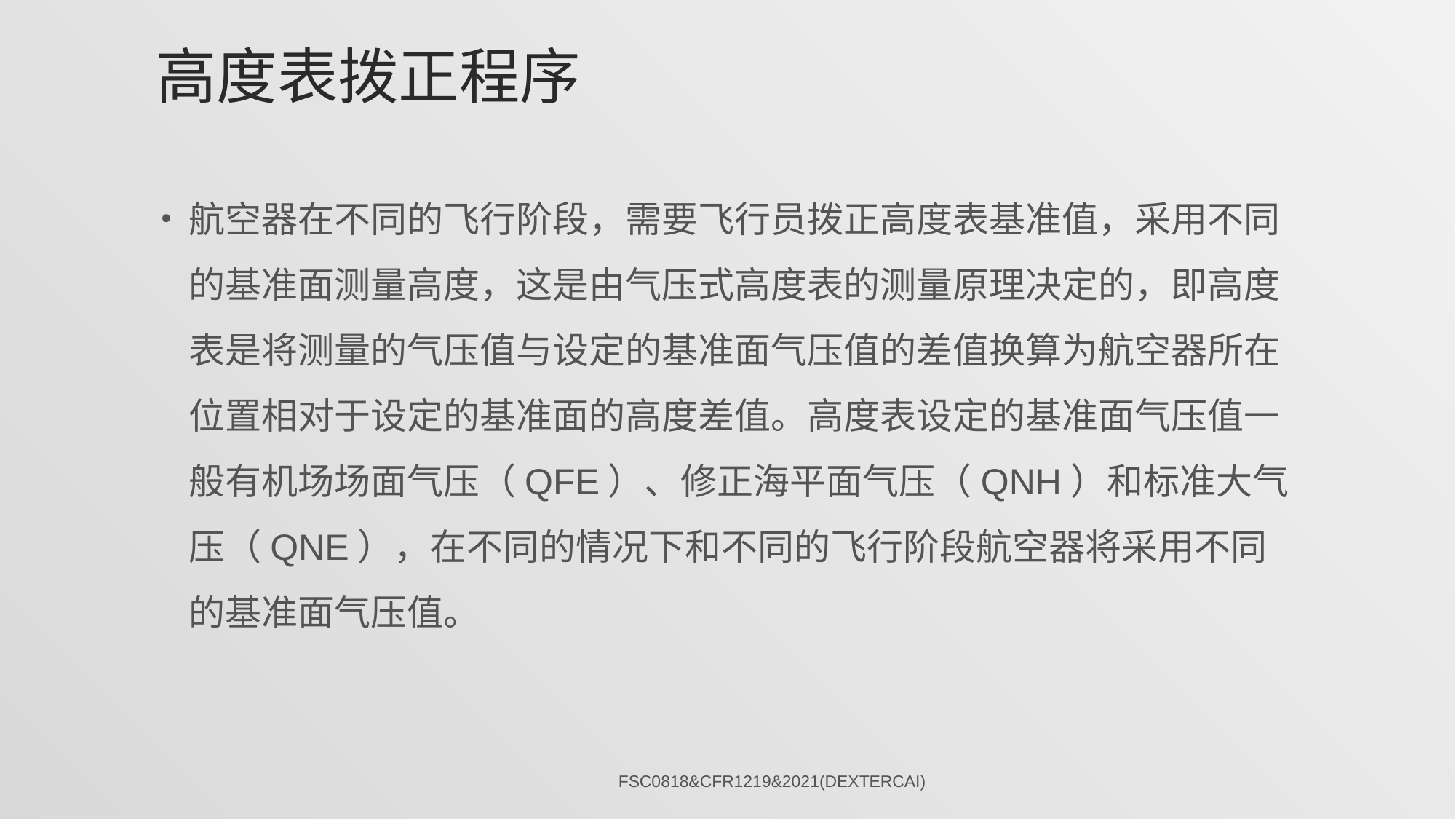

# 高度表拨正程序
航空器在不同的飞行阶段，需要飞行员拨正高度表基准值，采用不同的基准面测量高度，这是由气压式高度表的测量原理决定的，即高度表是将测量的气压值与设定的基准面气压值的差值换算为航空器所在位置相对于设定的基准面的高度差值。高度表设定的基准面气压值一般有机场场面气压（QFE）、修正海平面气压（QNH）和标准大气压（QNE），在不同的情况下和不同的飞行阶段航空器将采用不同的基准面气压值。
FSC0818&CFR1219&2021(DexterCai)